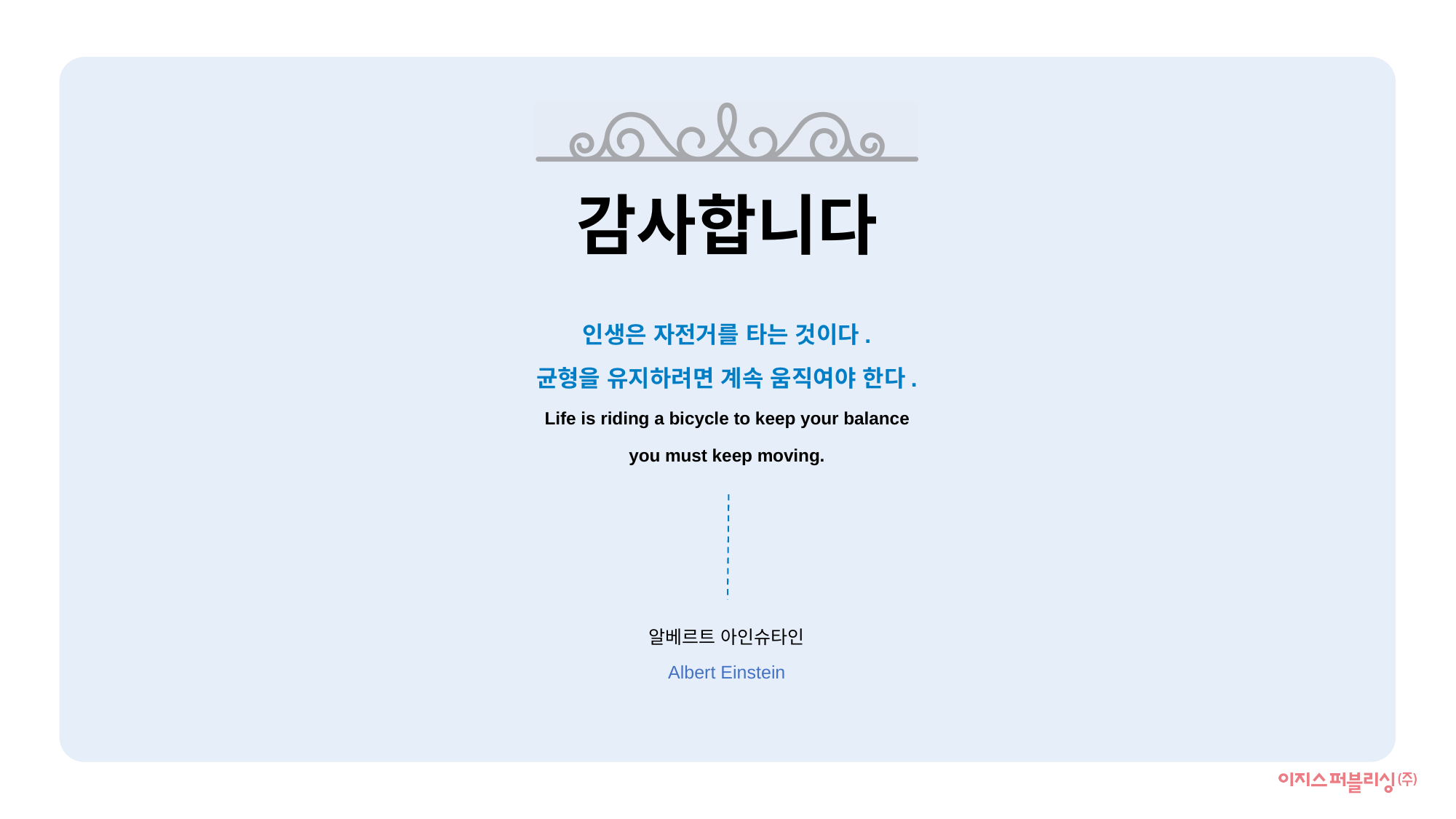

감사합니다

인생은 자전거를 타는 것이다.
균형을 유지하려면 계속 움직여야 한다.
Life is riding a bicycle to keep your balance
you must keep moving.
알베르트 아인슈타인
Albert Einstein